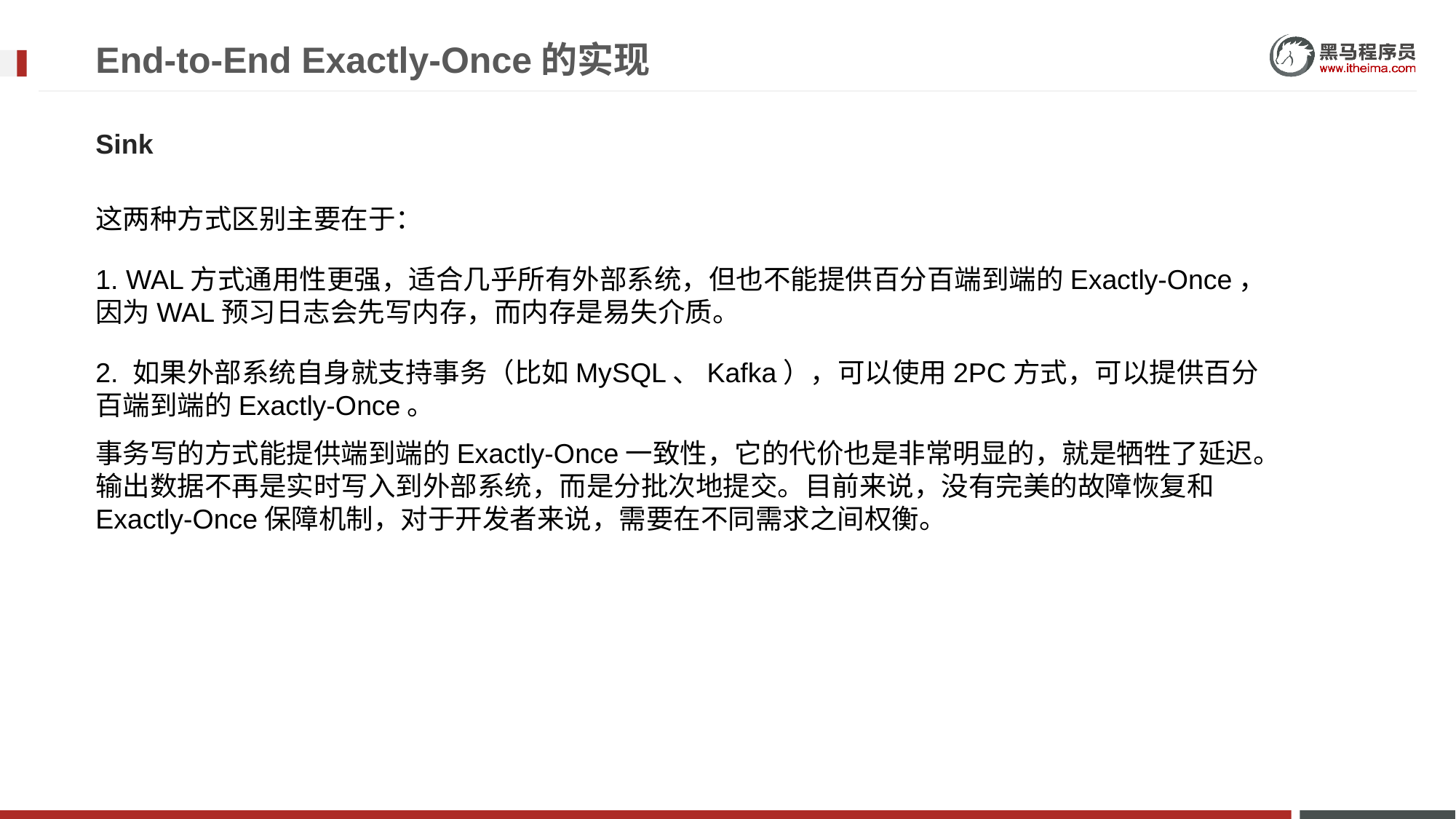

# End-to-End Exactly-Once的实现
Sink
这两种方式区别主要在于：
1. WAL方式通用性更强，适合几乎所有外部系统，但也不能提供百分百端到端的Exactly-Once，因为WAL预习日志会先写内存，而内存是易失介质。
2. 如果外部系统自身就支持事务（比如MySQL、Kafka），可以使用2PC方式，可以提供百分百端到端的Exactly-Once。
事务写的方式能提供端到端的Exactly-Once一致性，它的代价也是非常明显的，就是牺牲了延迟。输出数据不再是实时写入到外部系统，而是分批次地提交。目前来说，没有完美的故障恢复和Exactly-Once保障机制，对于开发者来说，需要在不同需求之间权衡。